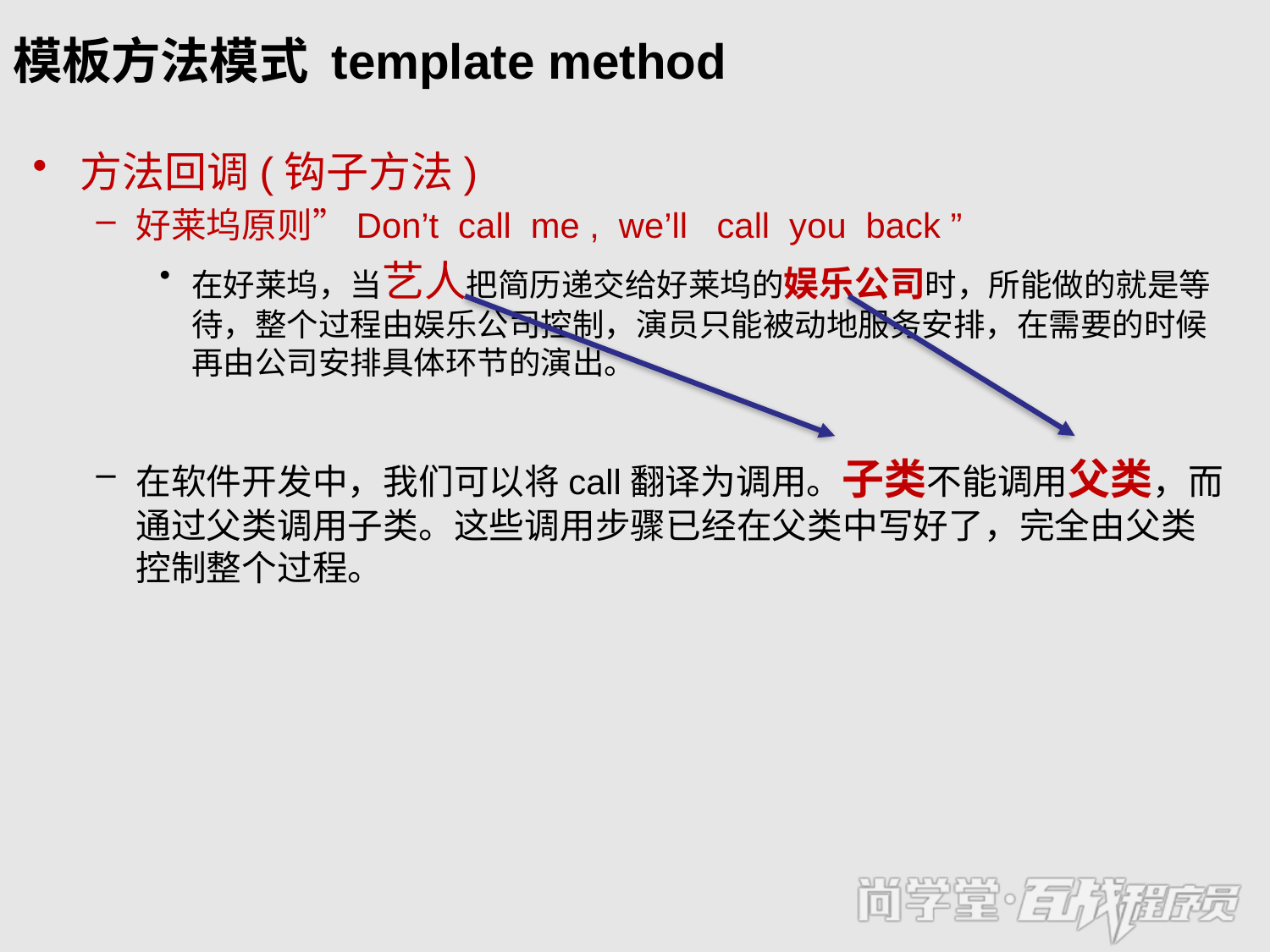

# 模板方法模式 template method
方法回调(钩子方法)
好莱坞原则”Don’t  call  me ,  we’ll   call  you  back ”
在好莱坞，当艺人把简历递交给好莱坞的娱乐公司时，所能做的就是等待，整个过程由娱乐公司控制，演员只能被动地服务安排，在需要的时候再由公司安排具体环节的演出。

在软件开发中，我们可以将call翻译为调用。子类不能调用父类，而通过父类调用子类。这些调用步骤已经在父类中写好了，完全由父类控制整个过程。